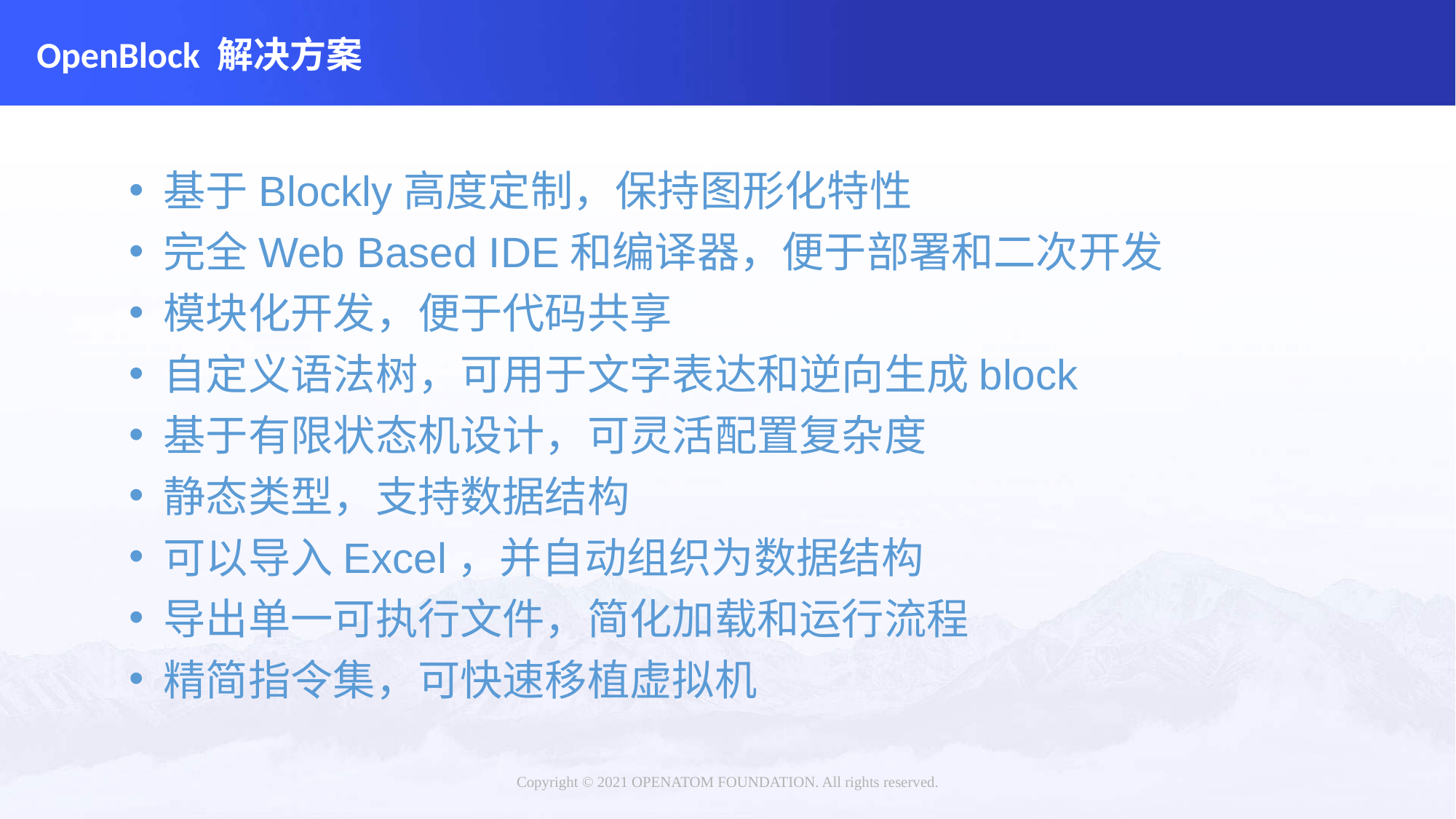

# OpenBlock 解决方案
基于Blockly高度定制，保持图形化特性
完全Web Based IDE和编译器，便于部署和二次开发
模块化开发，便于代码共享
自定义语法树，可用于文字表达和逆向生成block
基于有限状态机设计，可灵活配置复杂度
静态类型，支持数据结构
可以导入Excel，并自动组织为数据结构
导出单一可执行文件，简化加载和运行流程
精简指令集，可快速移植虚拟机

Copyright © 2021 OPENATOM FOUNDATION. All rights reserved.
6